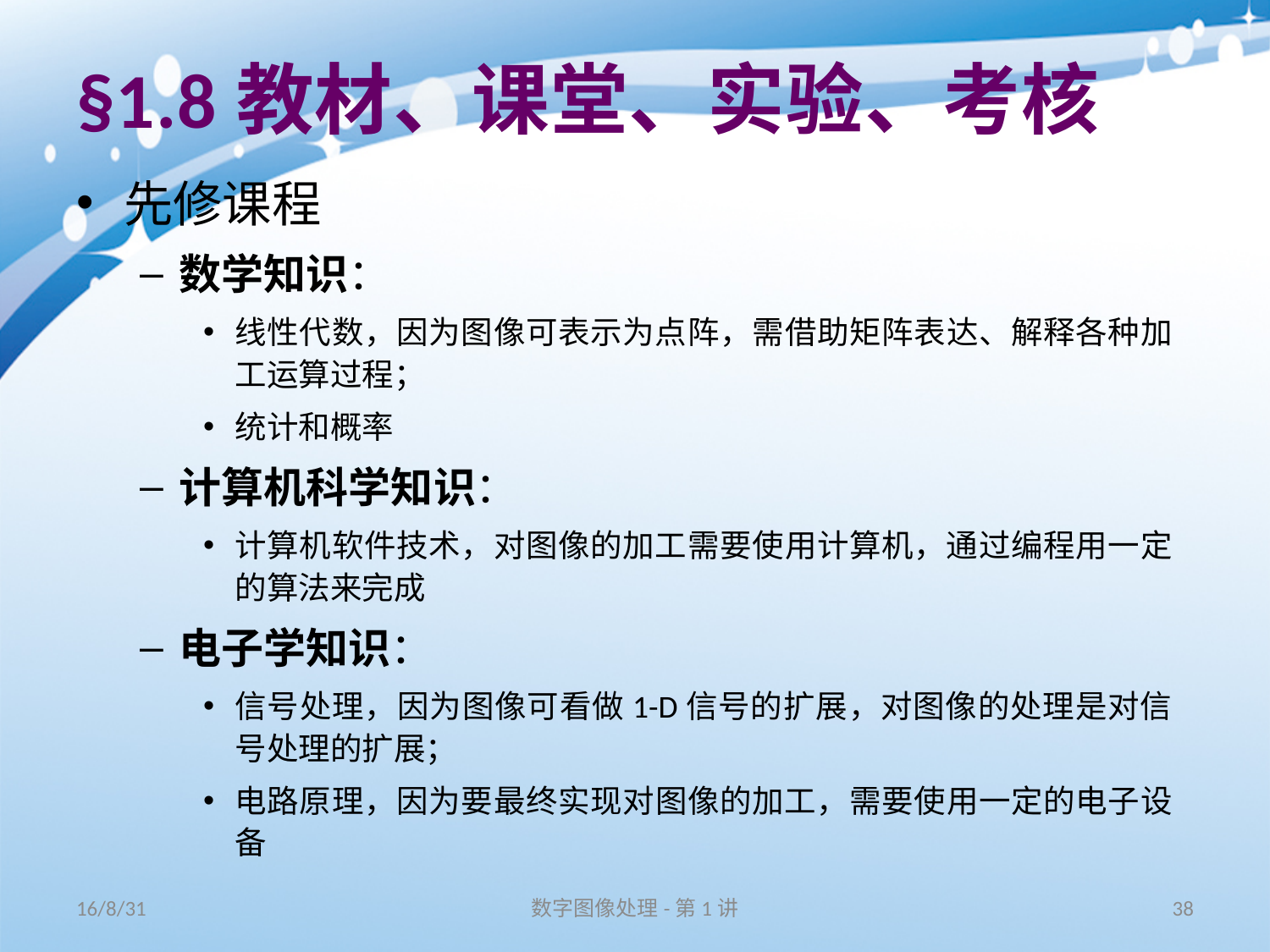

# §1.8教材、课堂、实验、考核
先修课程
数学知识：
线性代数，因为图像可表示为点阵，需借助矩阵表达、解释各种加工运算过程；
统计和概率
计算机科学知识：
计算机软件技术，对图像的加工需要使用计算机，通过编程用一定的算法来完成
电子学知识：
信号处理，因为图像可看做1-D信号的扩展，对图像的处理是对信号处理的扩展；
电路原理，因为要最终实现对图像的加工，需要使用一定的电子设备

16/8/31
数字图像处理-第1讲
38